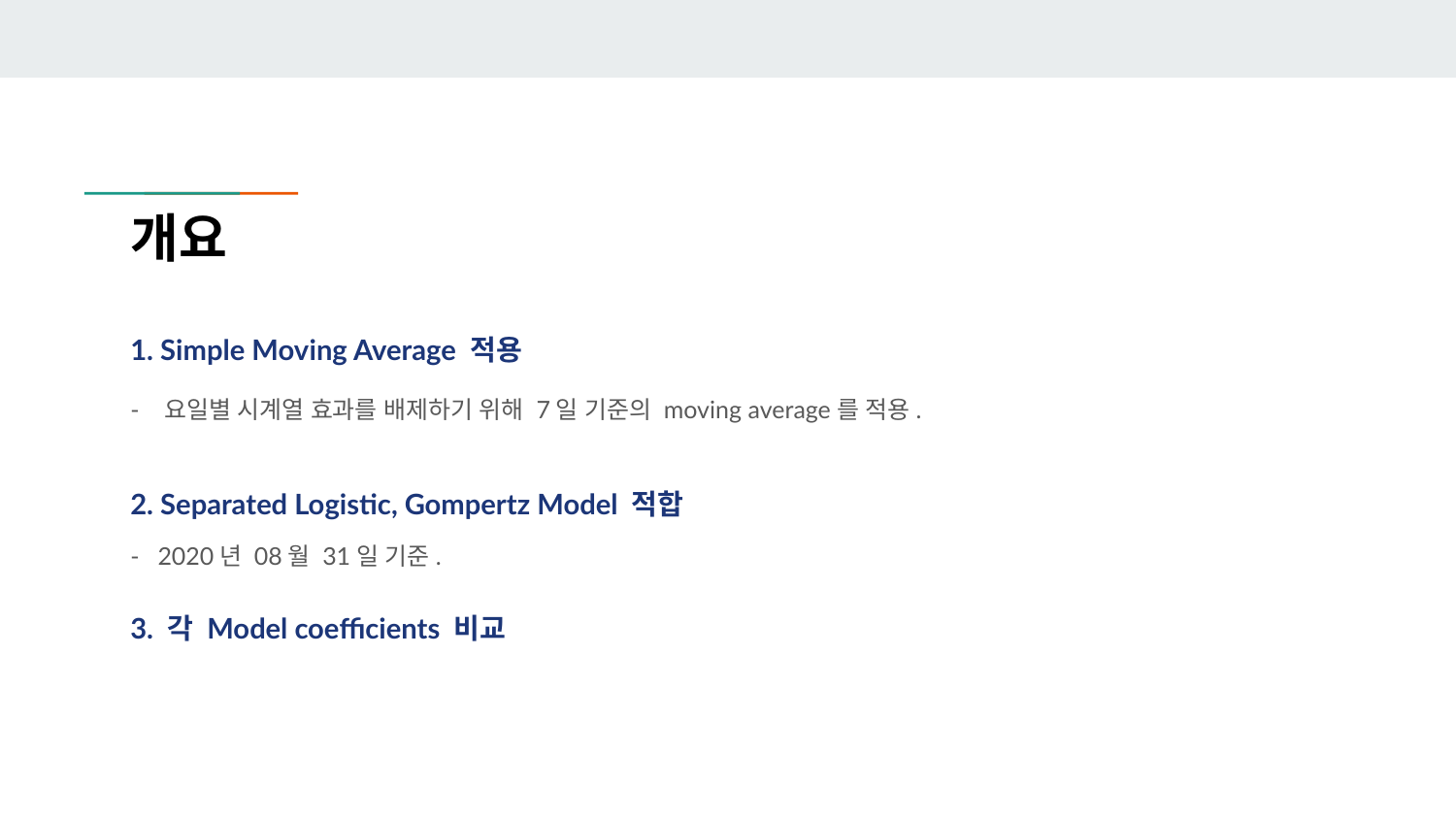

# 개요
1. Simple Moving Average 적용

-   요일별 시계열 효과를 배제하기 위해 7일 기준의 moving average를 적용.

2. Separated Logistic, Gompertz Model 적합
2020년 08월 31일 기준.
3. 각 Model coefficients 비교